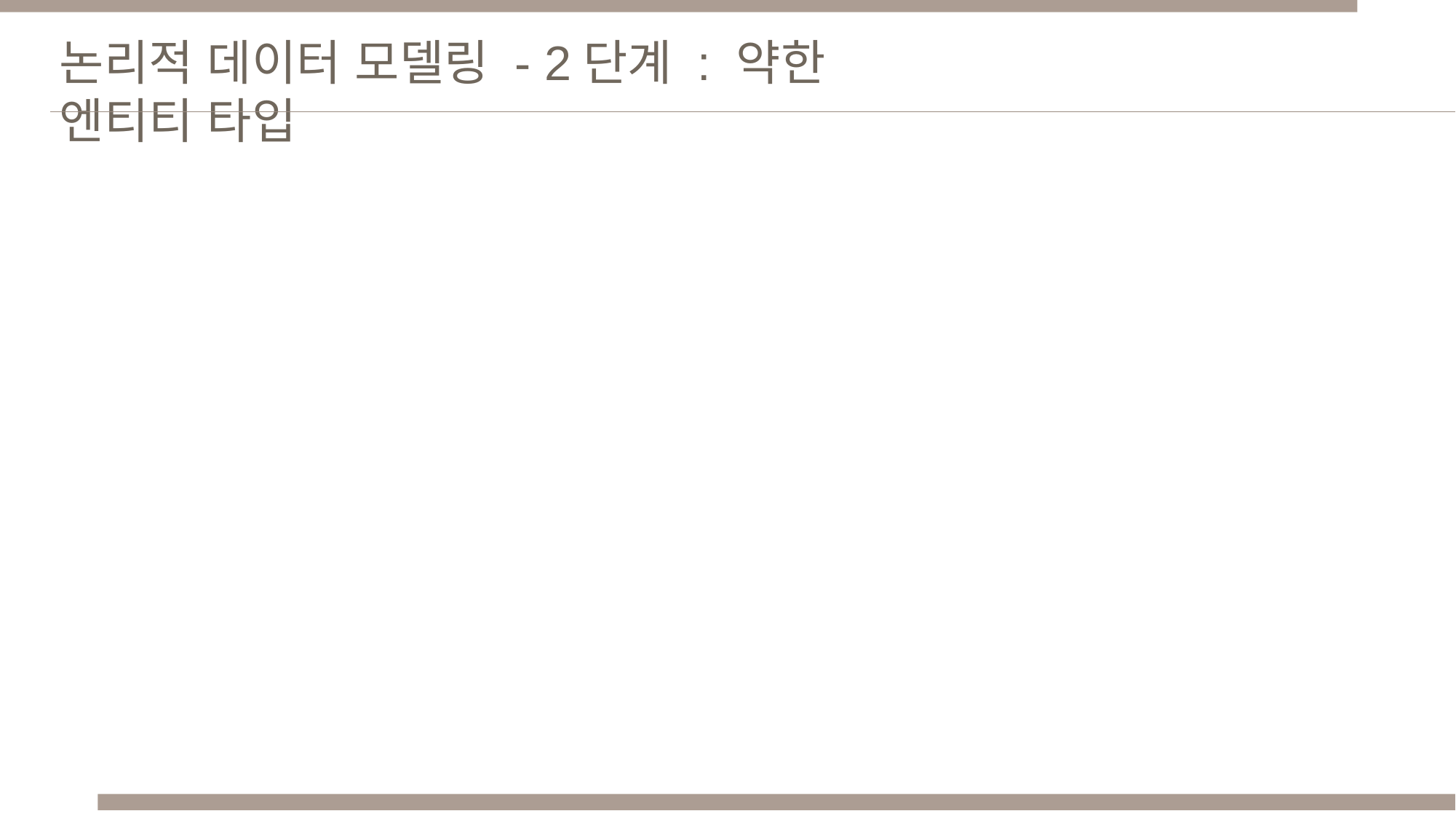

논리적 데이터 모델링 - 2단계 : 약한 엔티티 타입